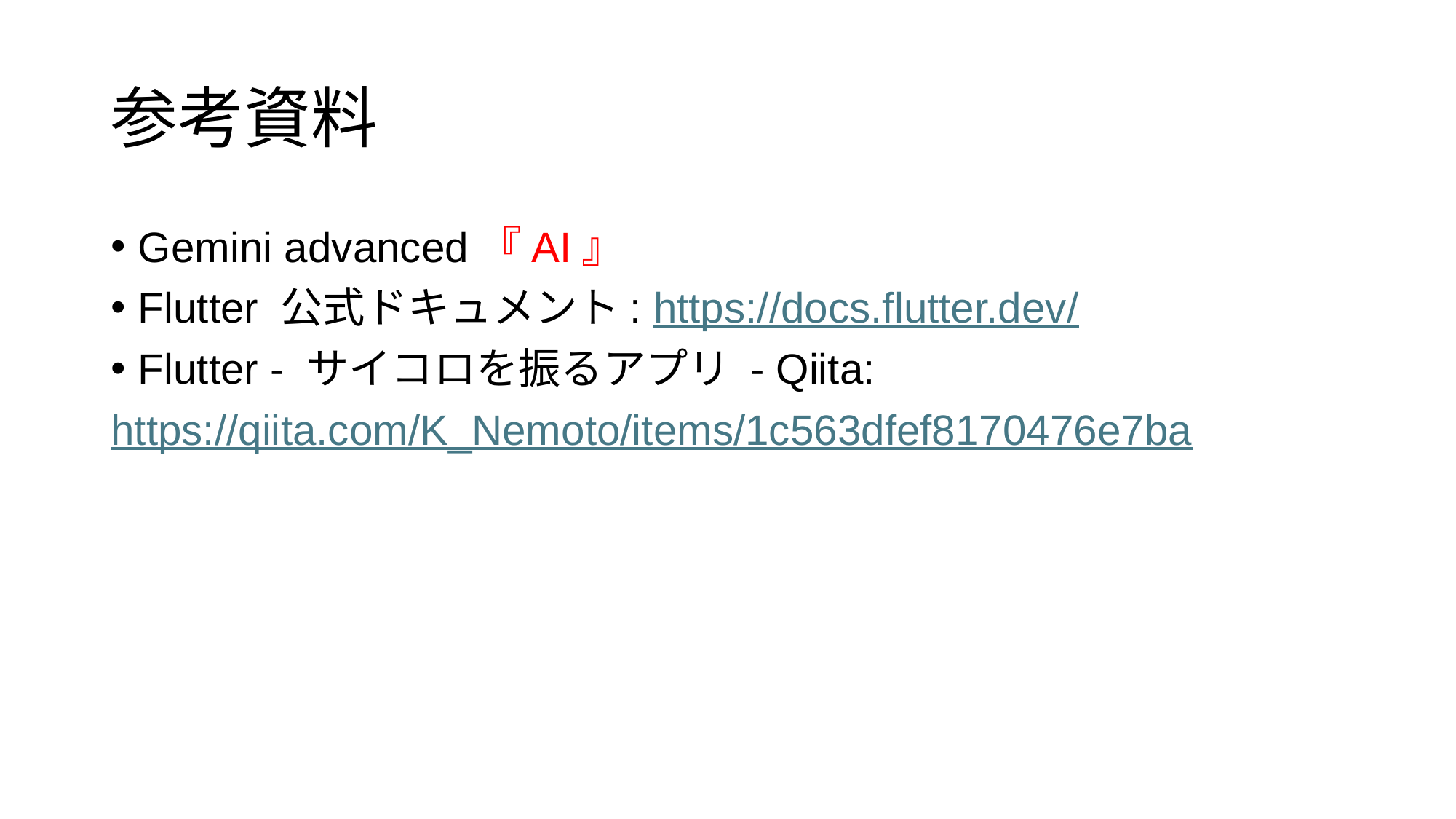

# 参考資料
Gemini advanced『AI』
Flutter 公式ドキュメント: https://docs.flutter.dev/
Flutter - サイコロを振るアプリ - Qiita:
https://qiita.com/K_Nemoto/items/1c563dfef8170476e7ba